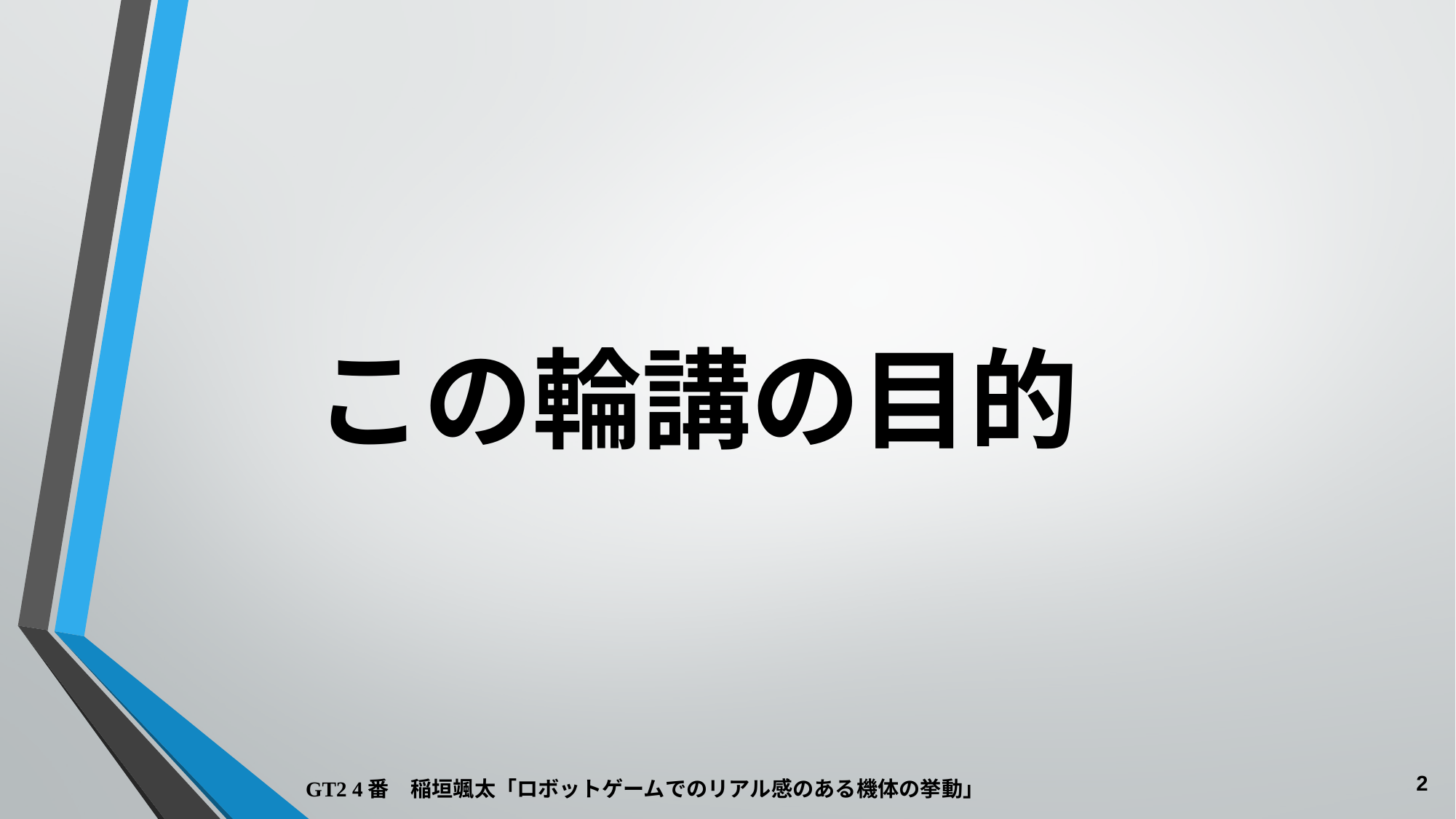

この輪講の目的
2
# GT2 4番　稲垣颯太「ロボットゲームでのリアル感のある機体の挙動」